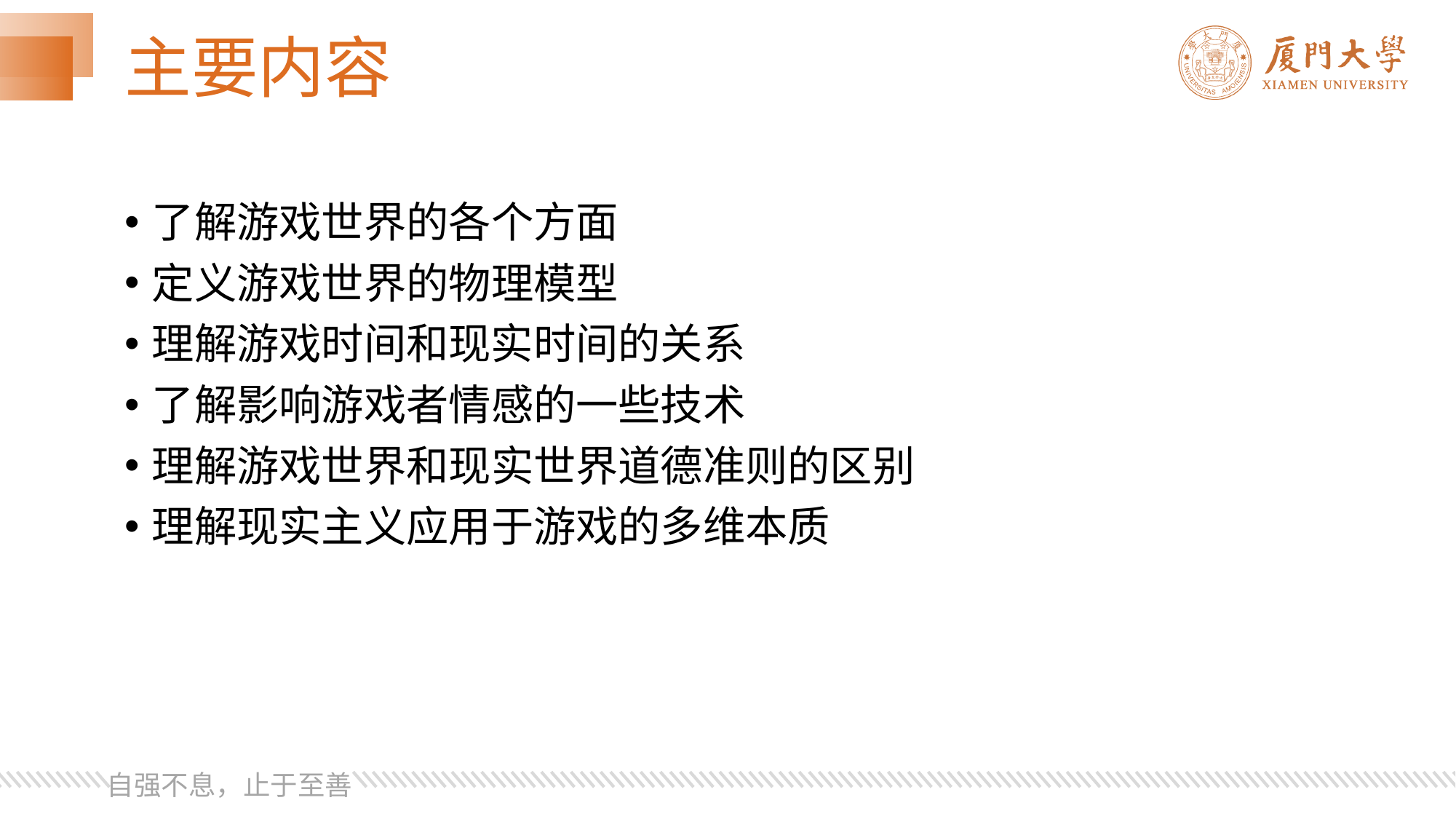

# 主要内容
了解游戏世界的各个方面
定义游戏世界的物理模型
理解游戏时间和现实时间的关系
了解影响游戏者情感的一些技术
理解游戏世界和现实世界道德准则的区别
理解现实主义应用于游戏的多维本质